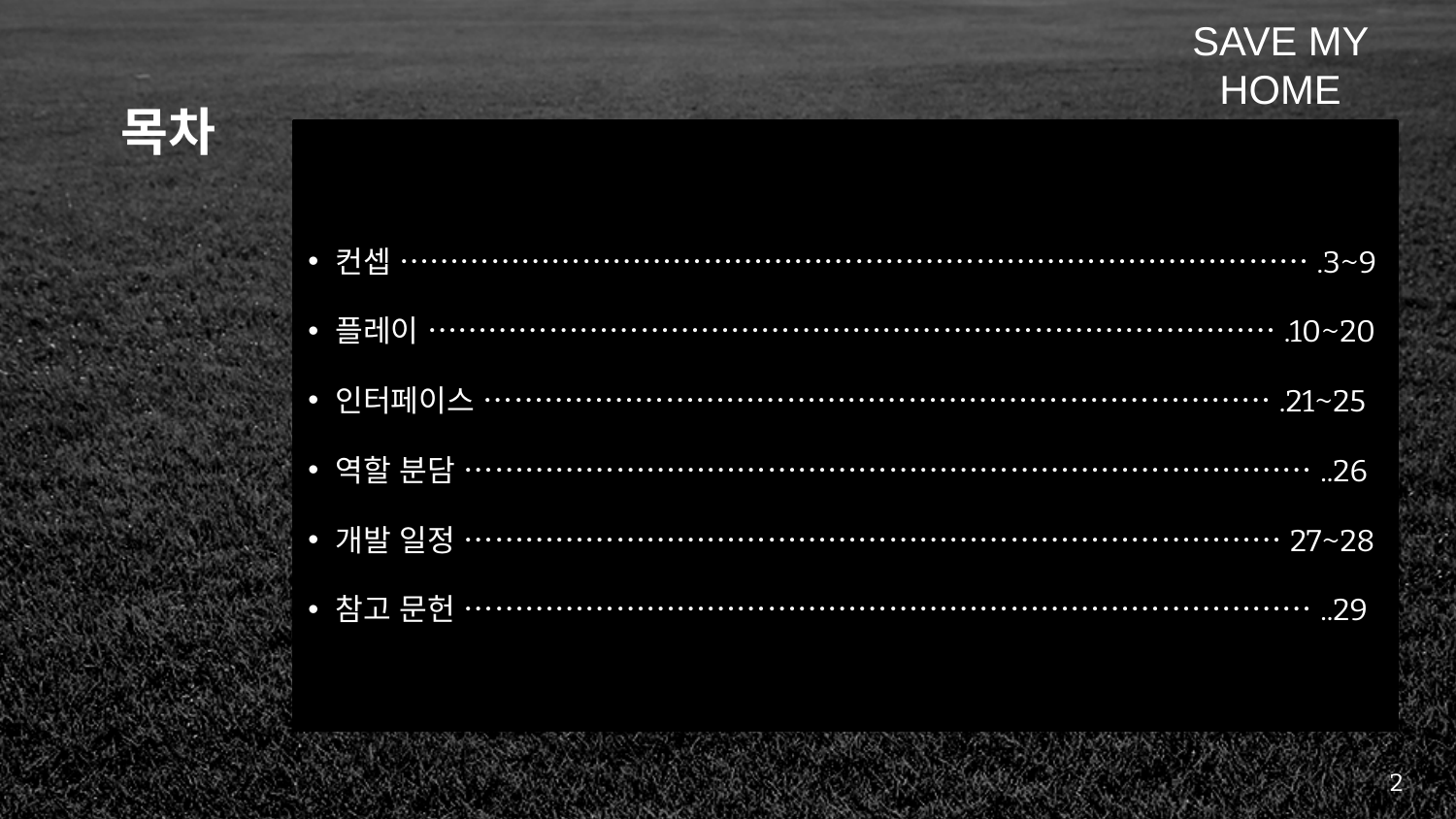

# 목차
컨셉 ……………………………………………………………………………….3~9
플레이 ………………………………………………………………………….10~20
인터페이스 …………………………………………………………………….21~25
역할 분담 …………………………………………………………………………..26
개발 일정 ………………………………………………………………………27~28
참고 문헌 …………………………………………………………………………..29